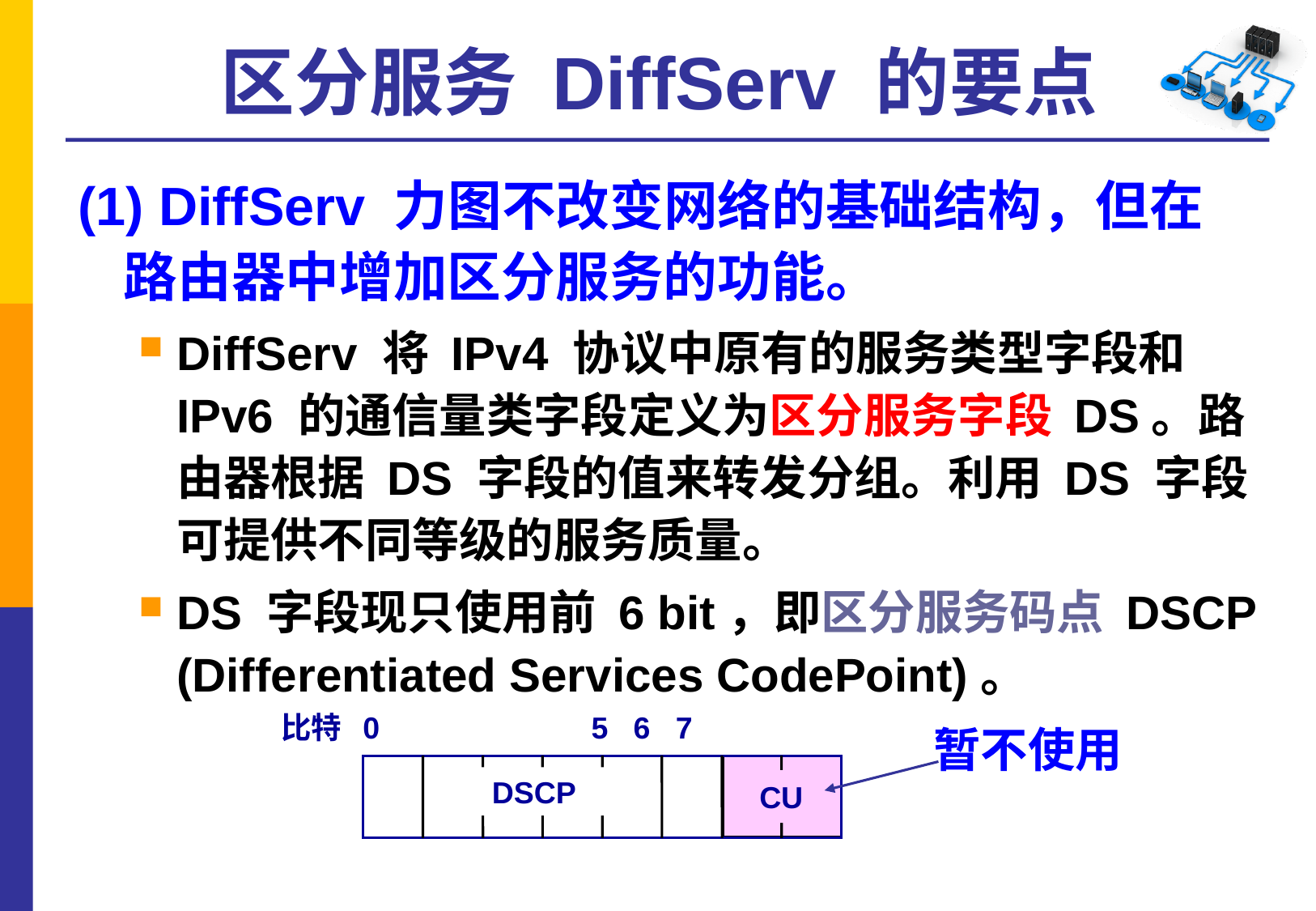

# 区分服务 DiffServ 的要点
(1) DiffServ 力图不改变网络的基础结构，但在路由器中增加区分服务的功能。
DiffServ 将 IPv4 协议中原有的服务类型字段和 IPv6 的通信量类字段定义为区分服务字段 DS。路由器根据 DS 字段的值来转发分组。利用 DS 字段可提供不同等级的服务质量。
DS 字段现只使用前 6 bit，即区分服务码点 DSCP (Differentiated Services CodePoint)。
比特  0                         5   6   7
暂不使用

      DSCP
CU